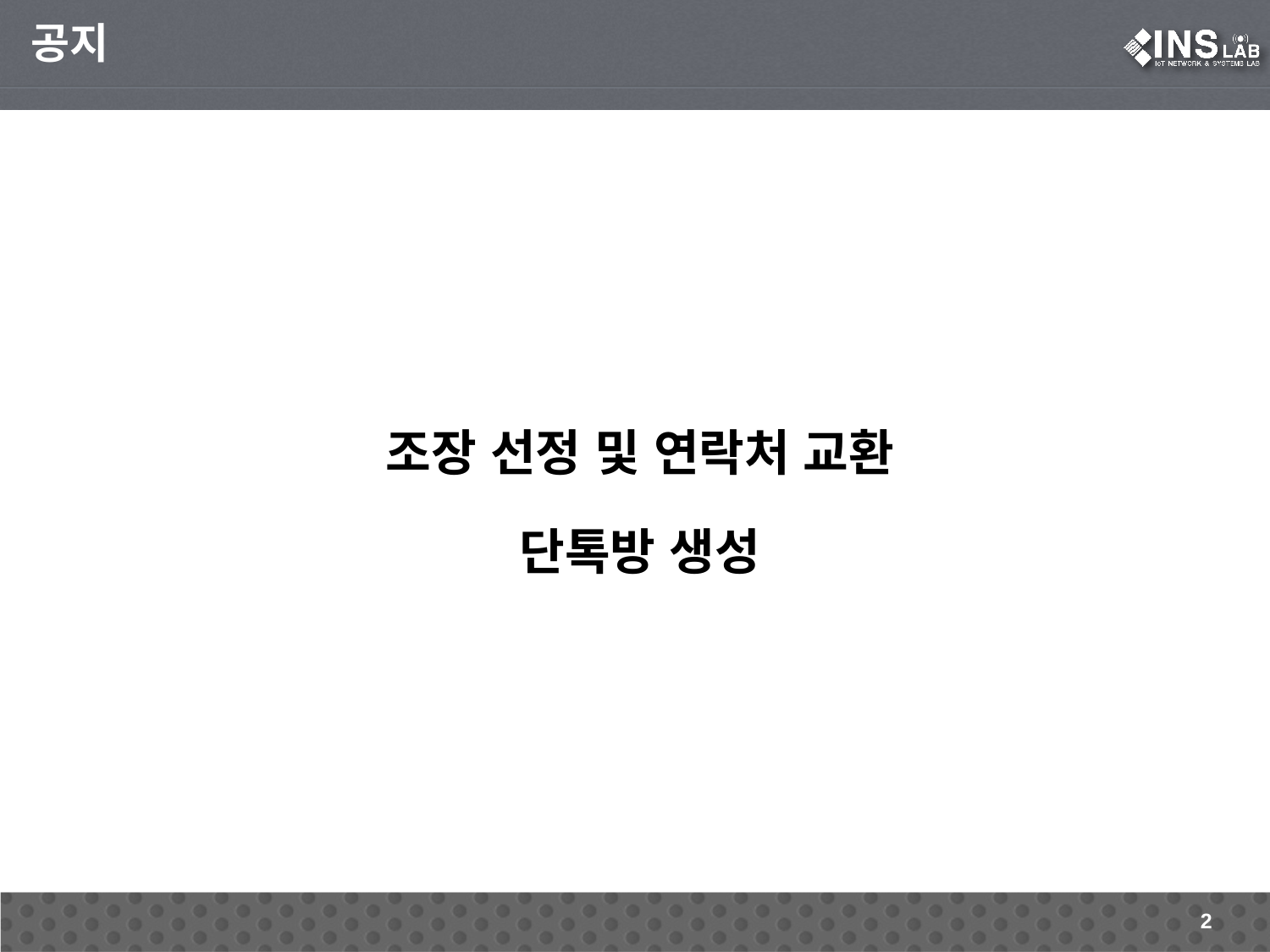

공지
조장 선정 및 연락처 교환
단톡방 생성
2